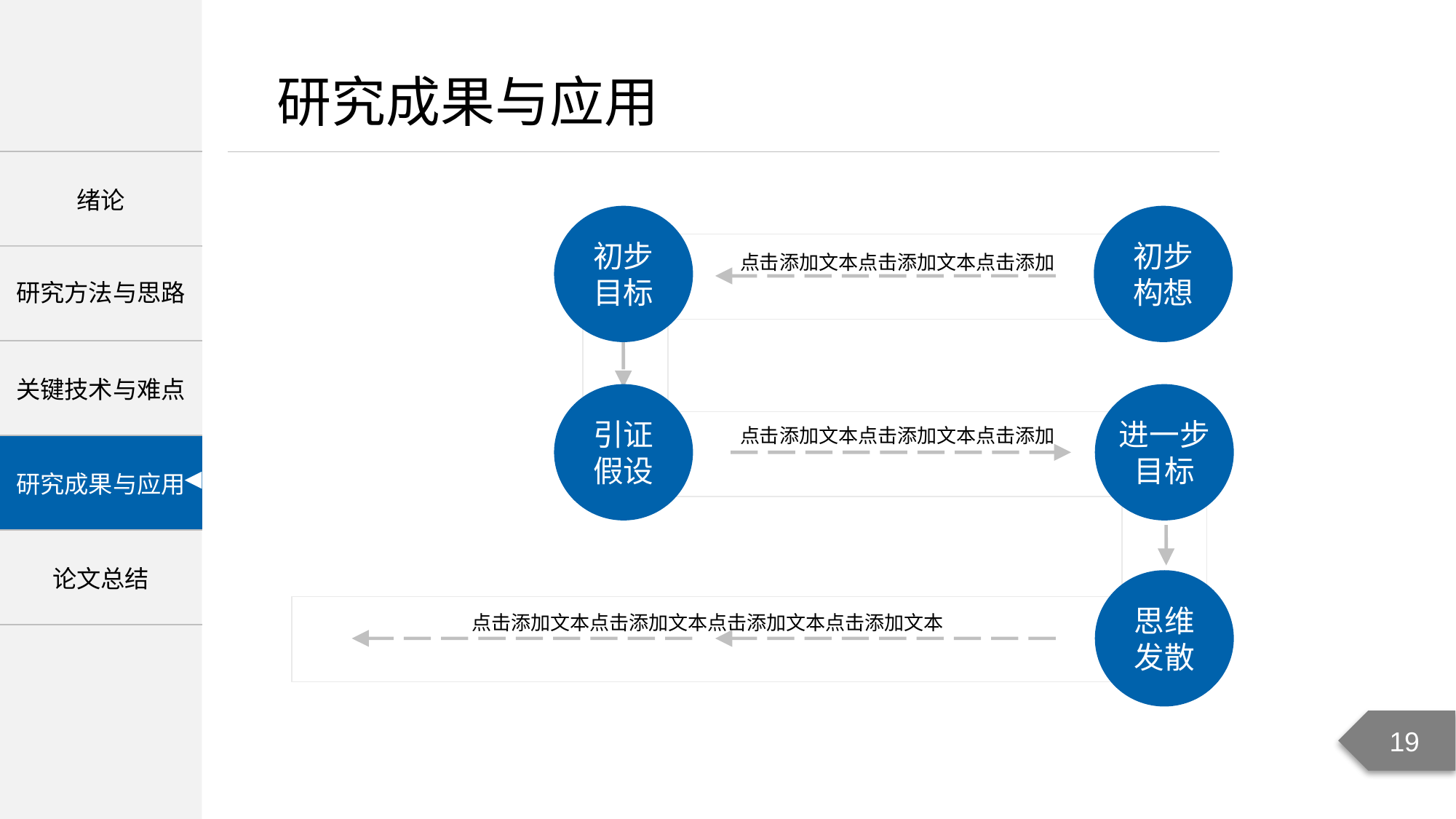

初步
目标
初步
构想
点击添加文本点击添加文本点击添加

引证
假设
进一步
目标
点击添加文本点击添加文本点击添加

思维
发散
点击添加文本点击添加文本点击添加文本点击添加文本